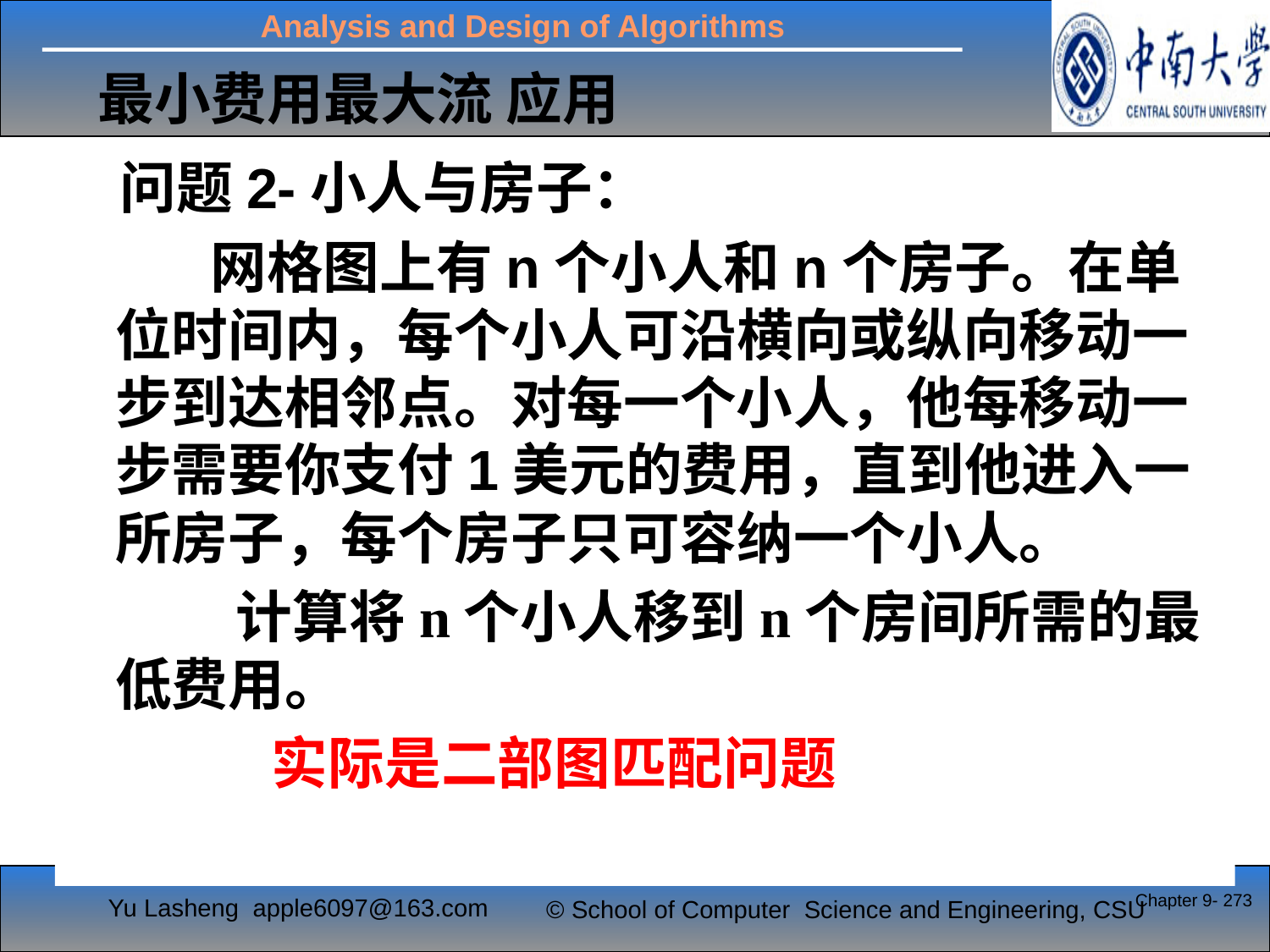

# 最小费用最大流 应用
   问题2-小人与房子：
          网格图上有n个小人和n个房子。在单位时间内，每个小人可沿横向或纵向移动一步到达相邻点。对每一个小人，他每移动一步需要你支付1美元的费用，直到他进入一所房子，每个房子只可容纳一个小人。
            计算将n个小人移到n个房间所需的最低费用。
               实际是二部图匹配问题
Chapter 9- 273